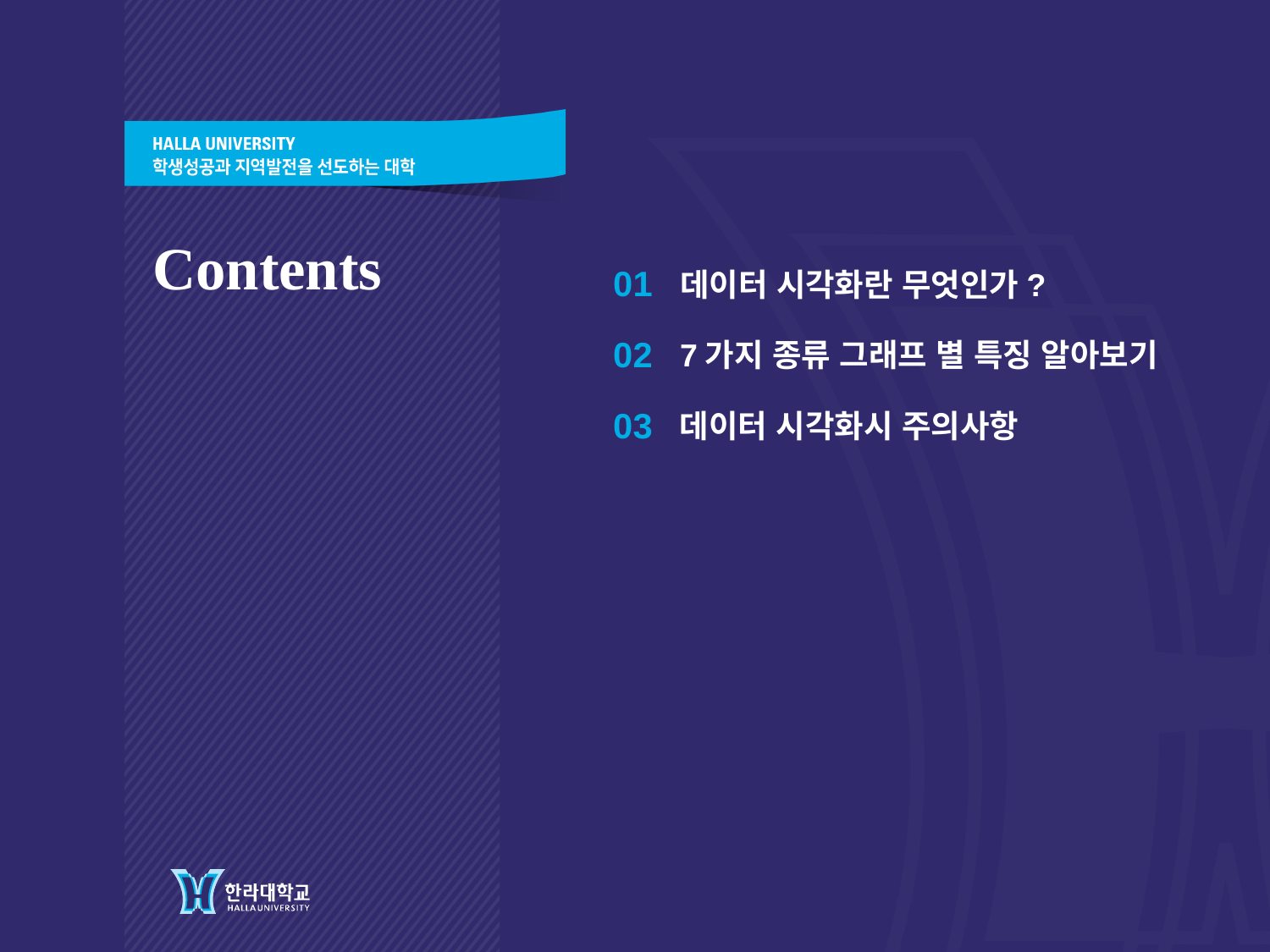

Contents
01
데이터 시각화란 무엇인가?
02
7가지 종류 그래프 별 특징 알아보기
03
데이터 시각화시 주의사항